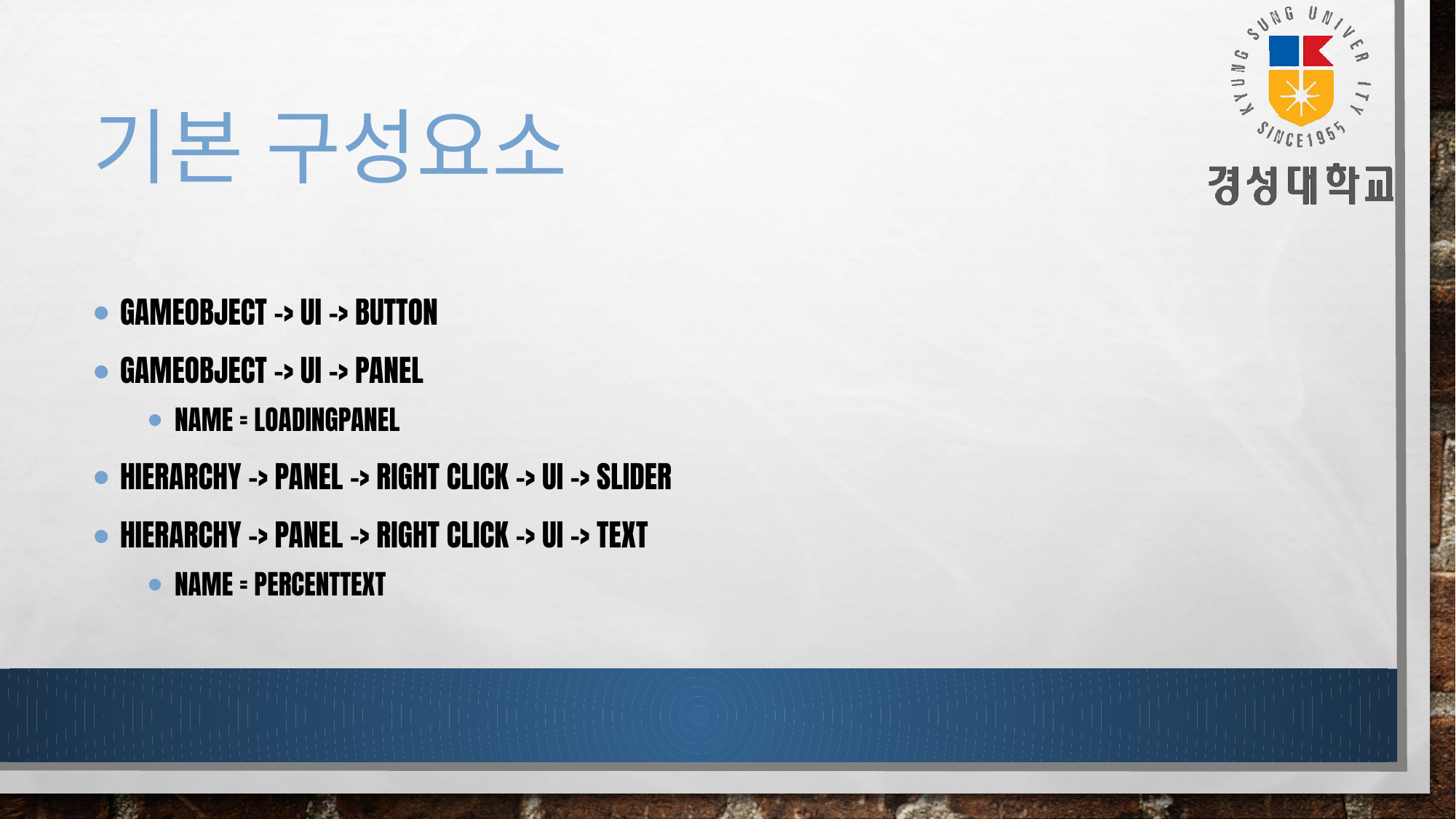

# 기본 구성요소
gameobject -> UI -> button
gameobject -> ui -> panel
name = loadingpanel
hierarchy -> panel -> right click -> ui -> slider
hierarchy -> panel -> right click -> ui -> text
name = percenttext